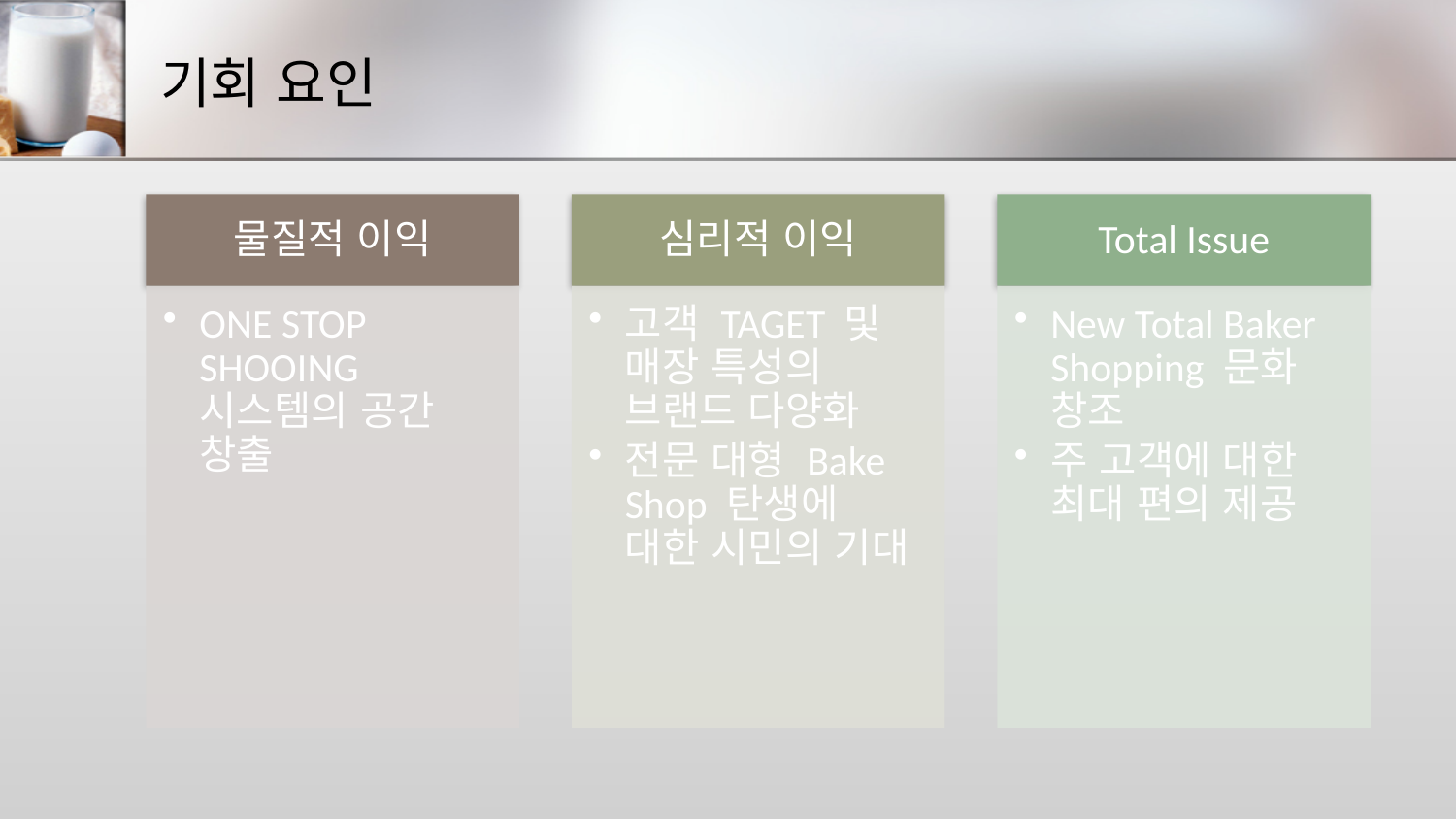

# 기회 요인
물질적 이익
ONE STOP SHOOING 시스템의 공간 창출
심리적 이익
고객 TAGET 및 매장 특성의 브랜드 다양화
전문 대형 Bake Shop 탄생에 대한 시민의 기대
Total Issue
New Total Baker Shopping 문화 창조
주 고객에 대한 최대 편의 제공